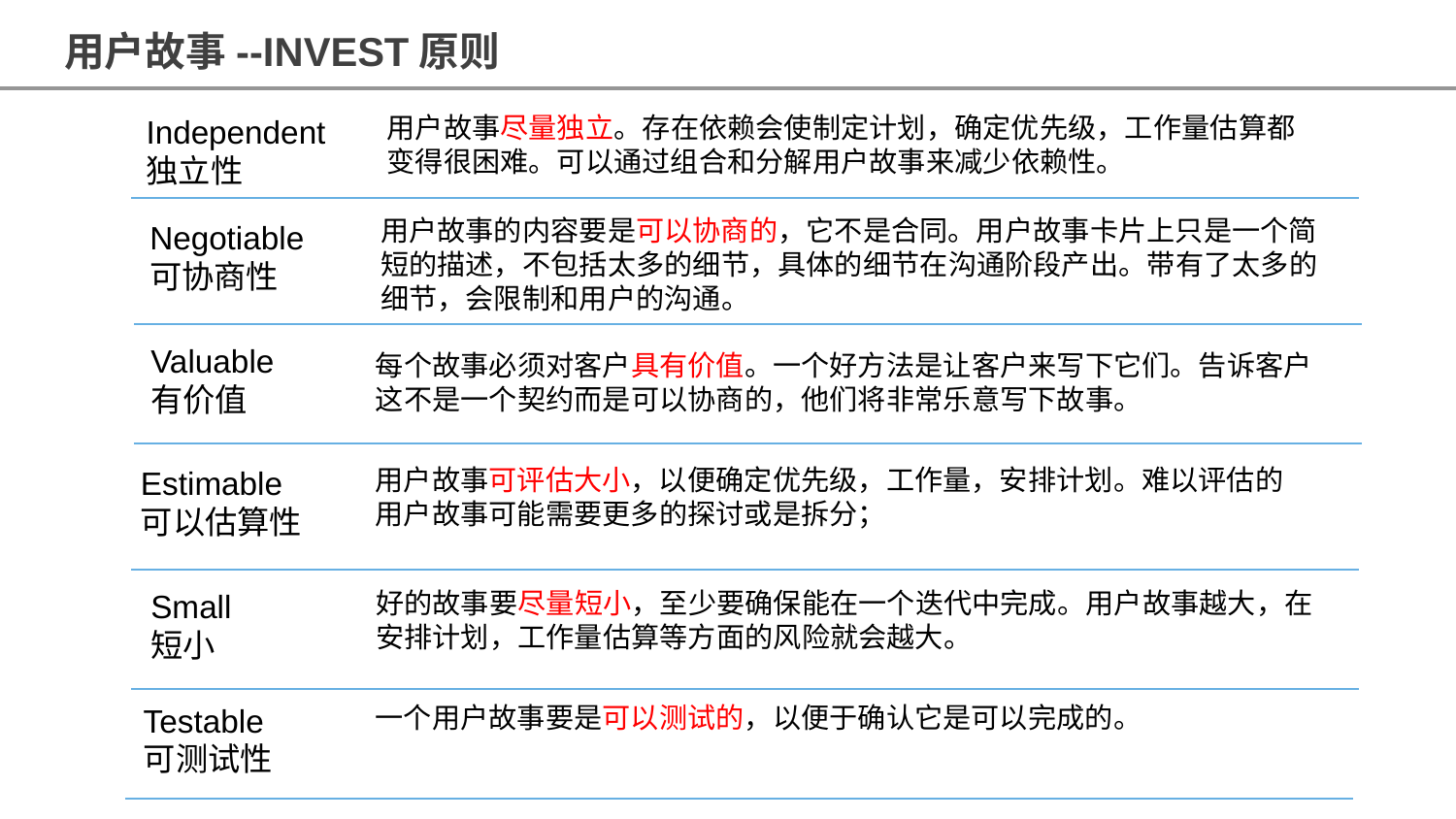

用户故事--INVEST原则
用户故事尽量独立。存在依赖会使制定计划，确定优先级，工作量估算都变得很困难。可以通过组合和分解用户故事来减少依赖性。
Independent
独立性
用户故事的内容要是可以协商的，它不是合同。用户故事卡片上只是一个简短的描述，不包括太多的细节，具体的细节在沟通阶段产出。带有了太多的细节，会限制和用户的沟通。
Negotiable
可协商性
Valuable
有价值
每个故事必须对客户具有价值。一个好方法是让客户来写下它们。告诉客户这不是一个契约而是可以协商的，他们将非常乐意写下故事。
用户故事可评估大小，以便确定优先级，工作量，安排计划。难以评估的用户故事可能需要更多的探讨或是拆分；
Estimable
可以估算性
好的故事要尽量短小，至少要确保能在一个迭代中完成。用户故事越大，在安排计划，工作量估算等方面的风险就会越大。
Small
短小
一个用户故事要是可以测试的，以便于确认它是可以完成的。
Testable
可测试性